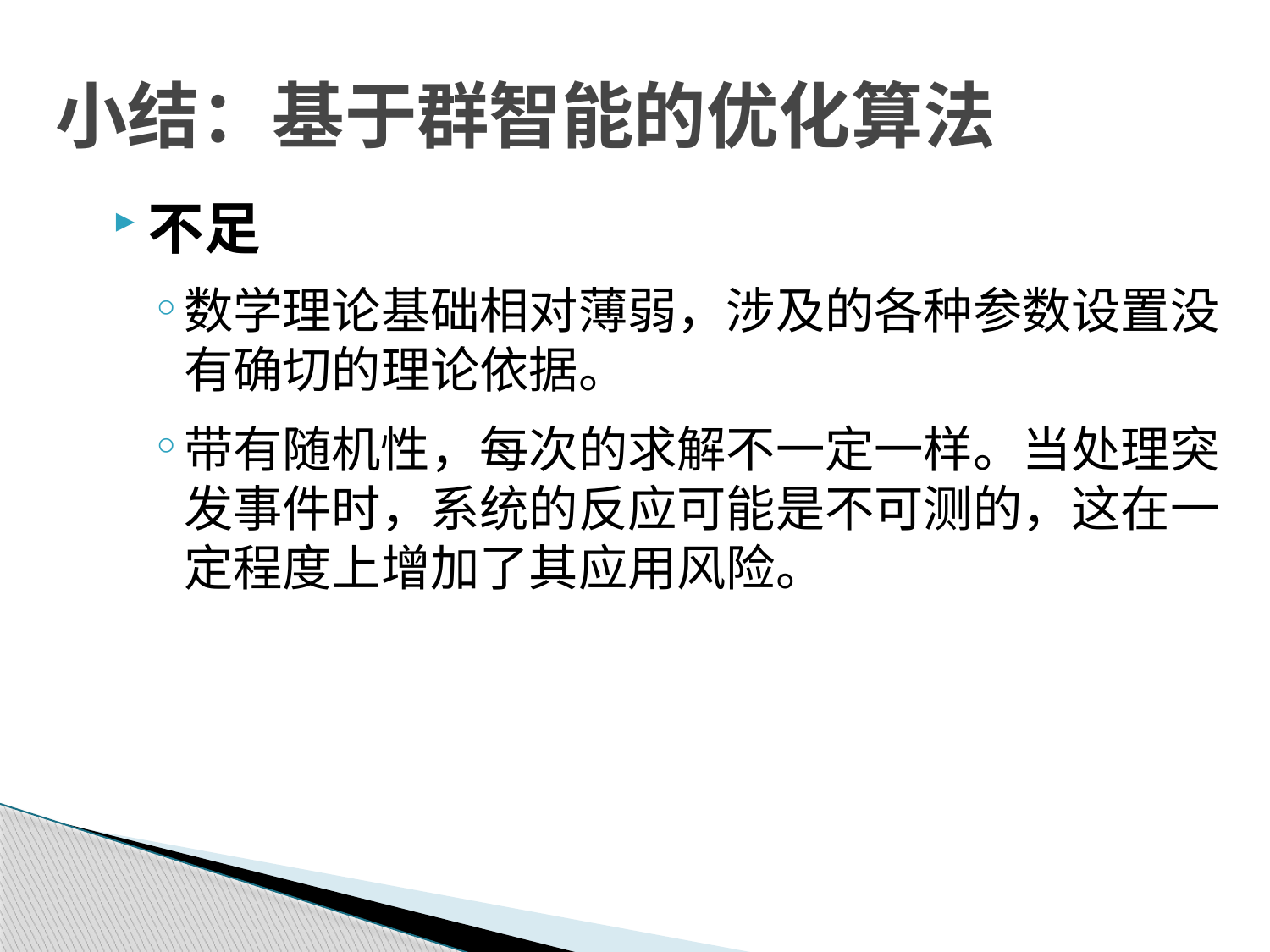

51
# 小结：基于群智能的优化算法
不足
数学理论基础相对薄弱，涉及的各种参数设置没有确切的理论依据。
带有随机性，每次的求解不一定一样。当处理突发事件时，系统的反应可能是不可测的，这在一定程度上增加了其应用风险。